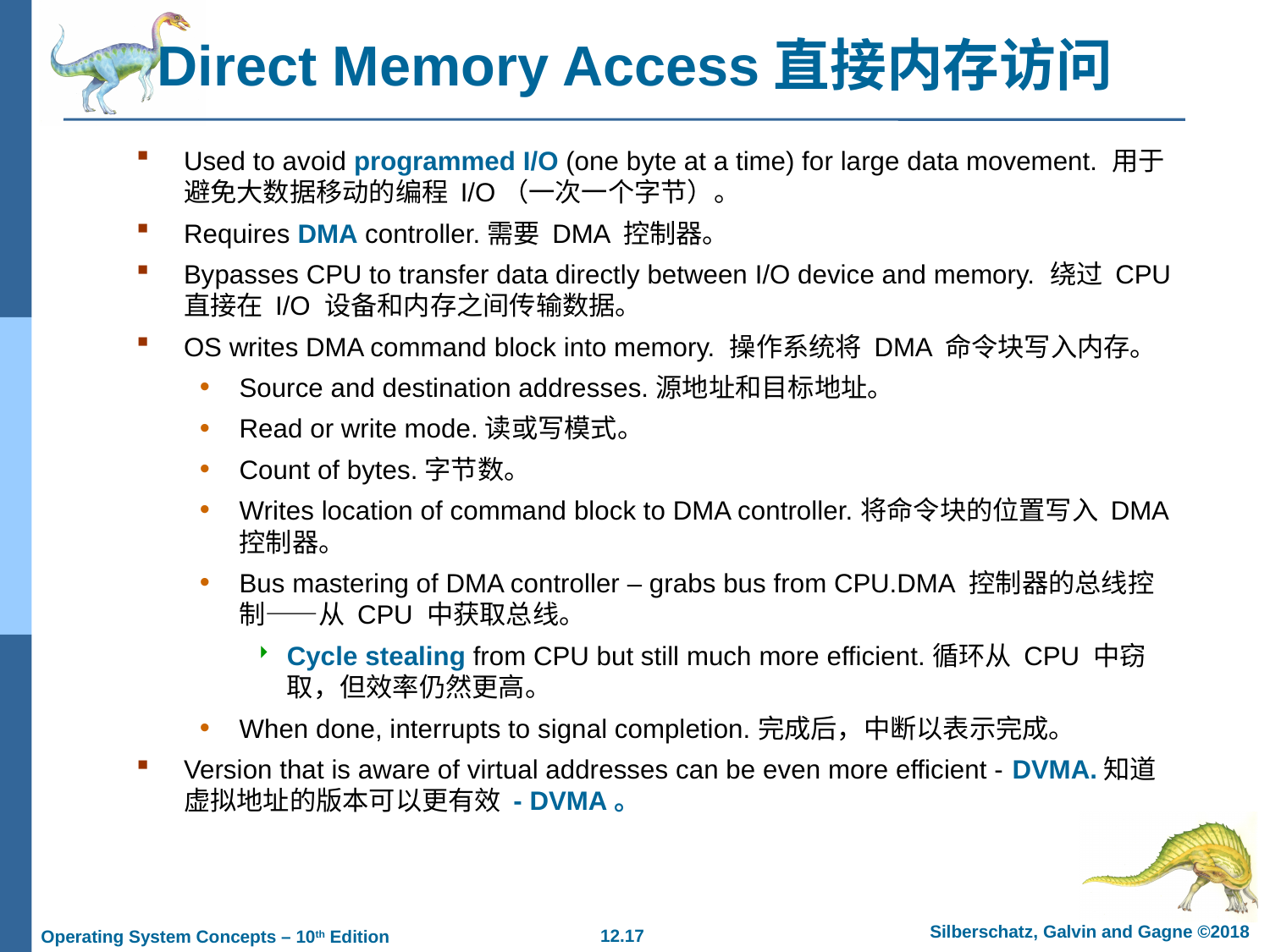

# Direct Memory Access直接内存访问
Used to avoid programmed I/O (one byte at a time) for large data movement. 用于避免大数据移动的编程 I/O（一次一个字节）。
Requires DMA controller.需要 DMA 控制器。
Bypasses CPU to transfer data directly between I/O device and memory. 绕过 CPU 直接在 I/O 设备和内存之间传输数据。
OS writes DMA command block into memory. 操作系统将 DMA 命令块写入内存。
Source and destination addresses.源地址和目标地址。
Read or write mode.读或写模式。
Count of bytes.字节数。
Writes location of command block to DMA controller.将命令块的位置写入 DMA 控制器。
Bus mastering of DMA controller – grabs bus from CPU.DMA 控制器的总线控制——从 CPU 中获取总线。
Cycle stealing from CPU but still much more efficient.循环从 CPU 中窃取，但效率仍然更高。
When done, interrupts to signal completion.完成后，中断以表示完成。
Version that is aware of virtual addresses can be even more efficient - DVMA.知道虚拟地址的版本可以更有效 - DVMA。